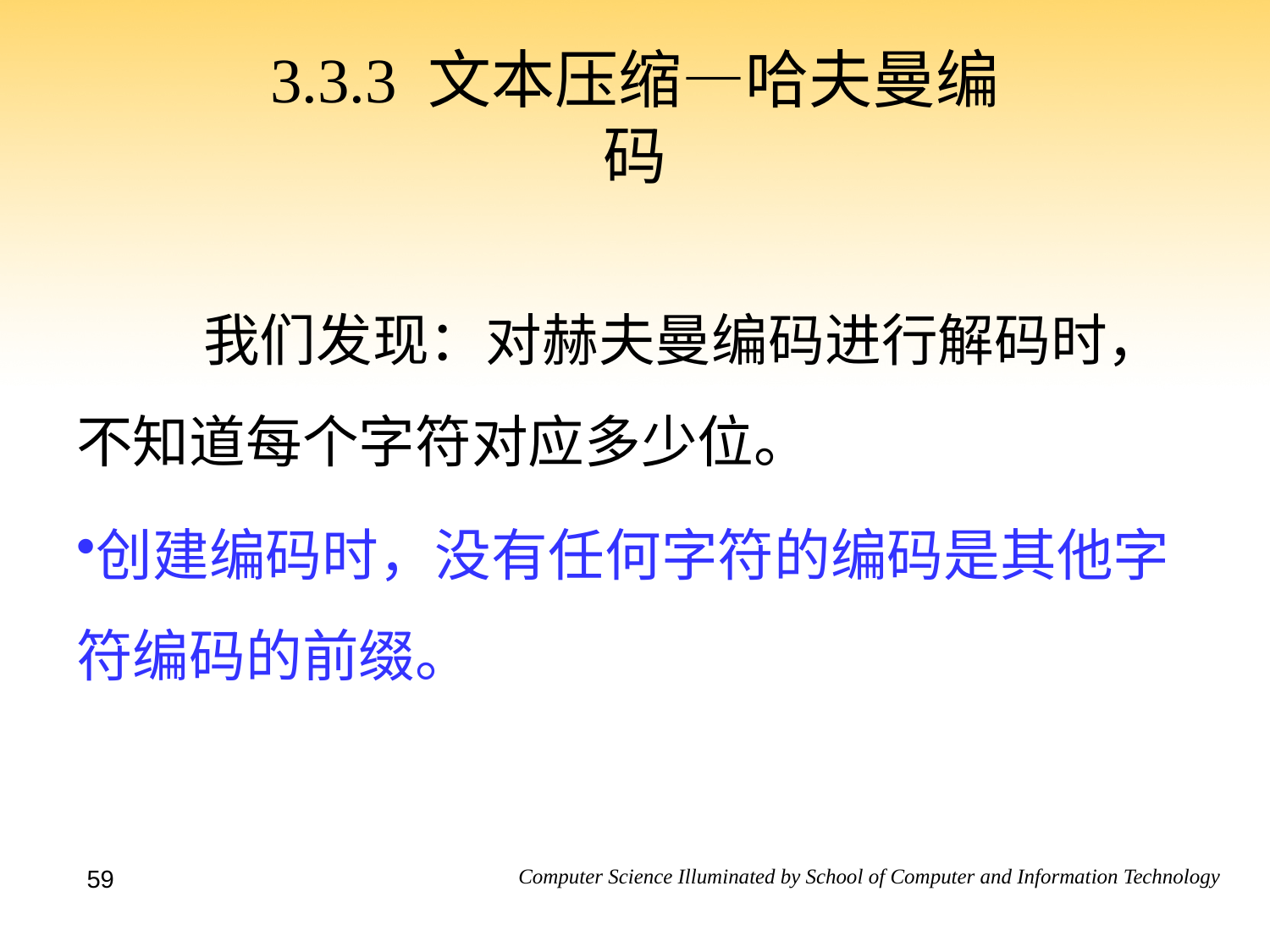

# 3.3.3 文本压缩—哈夫曼编码
	我们发现：对赫夫曼编码进行解码时，不知道每个字符对应多少位。
创建编码时，没有任何字符的编码是其他字符编码的前缀。
59